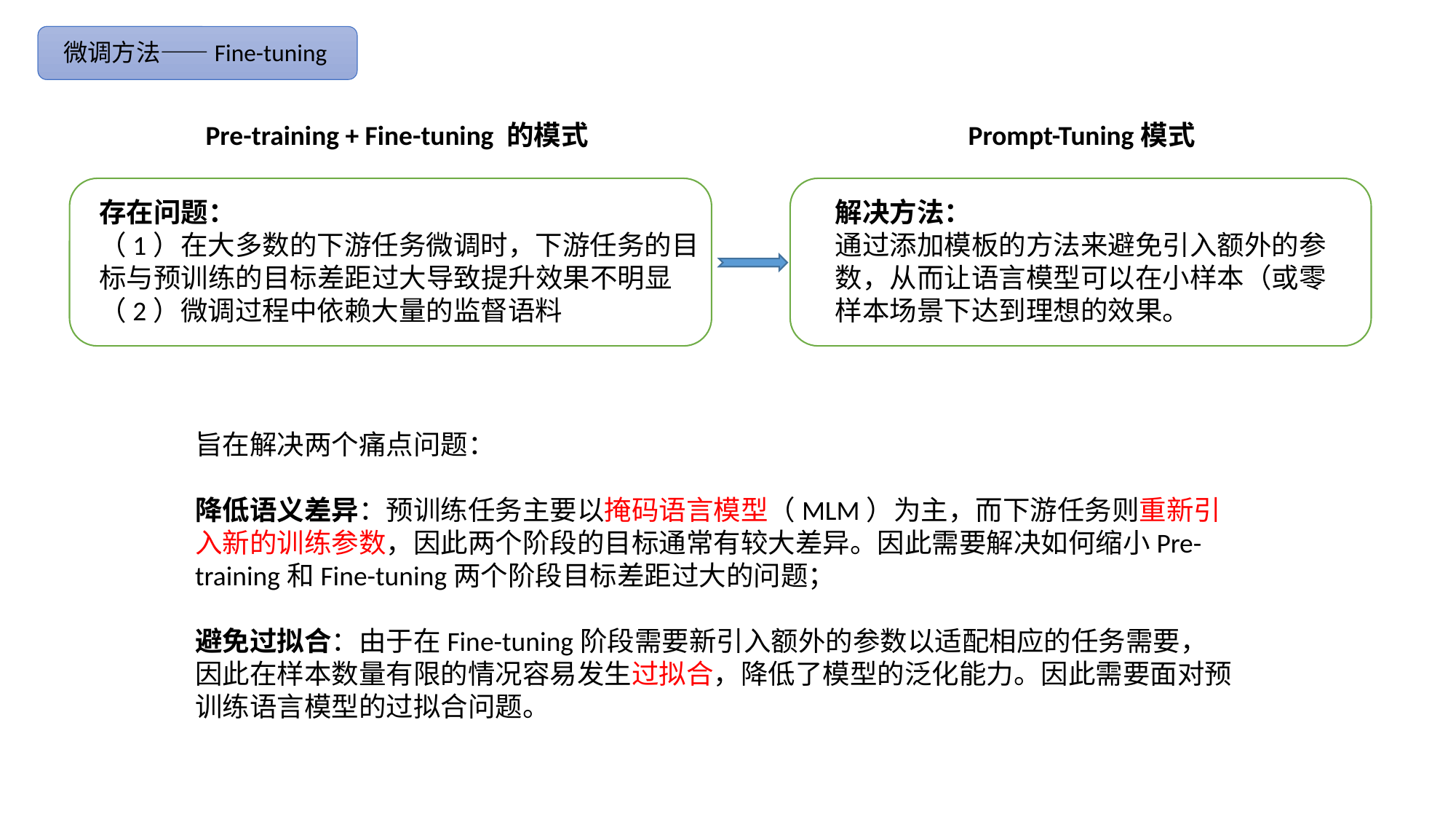

微调方法
微调方法——Fine-tuning
Pre-training + Fine-tuning 的模式
Prompt-Tuning模式

存在问题：
（1）在大多数的下游任务微调时，下游任务的目标与预训练的目标差距过大导致提升效果不明显
（2）微调过程中依赖大量的监督语料
解决方法：
通过添加模板的方法来避免引入额外的参数，从而让语言模型可以在小样本（或零样本场景下达到理想的效果。

旨在解决两个痛点问题：

降低语义差异：预训练任务主要以掩码语言模型（MLM）为主，而下游任务则重新引入新的训练参数，因此两个阶段的目标通常有较大差异。因此需要解决如何缩小Pre-training和Fine-tuning两个阶段目标差距过大的问题；

避免过拟合：由于在Fine-tuning阶段需要新引入额外的参数以适配相应的任务需要，因此在样本数量有限的情况容易发生过拟合，降低了模型的泛化能力。因此需要面对预训练语言模型的过拟合问题。